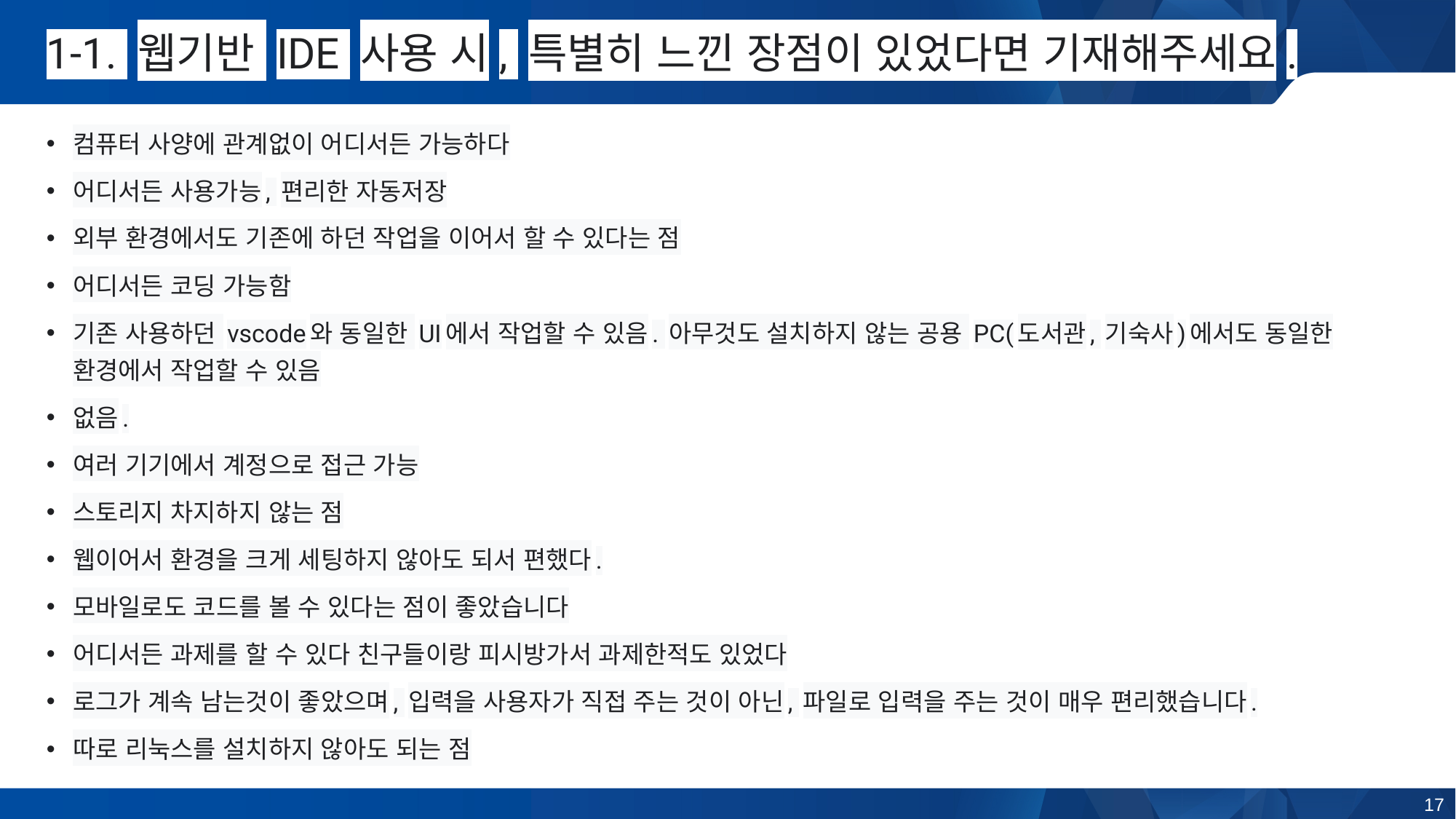

# 1-1. 웹기반 IDE 사용 시, 특별히 느낀 장점이 있었다면 기재해주세요.
컴퓨터 사양에 관계없이 어디서든 가능하다
어디서든 사용가능, 편리한 자동저장
외부 환경에서도 기존에 하던 작업을 이어서 할 수 있다는 점
어디서든 코딩 가능함
기존 사용하던 vscode와 동일한 UI에서 작업할 수 있음. 아무것도 설치하지 않는 공용 PC(도서관, 기숙사)에서도 동일한 환경에서 작업할 수 있음
없음.
여러 기기에서 계정으로 접근 가능
스토리지 차지하지 않는 점
웹이어서 환경을 크게 세팅하지 않아도 되서 편했다.
모바일로도 코드를 볼 수 있다는 점이 좋았습니다
어디서든 과제를 할 수 있다 친구들이랑 피시방가서 과제한적도 있었다
로그가 계속 남는것이 좋았으며, 입력을 사용자가 직접 주는 것이 아닌, 파일로 입력을 주는 것이 매우 편리했습니다.
따로 리눅스를 설치하지 않아도 되는 점

17